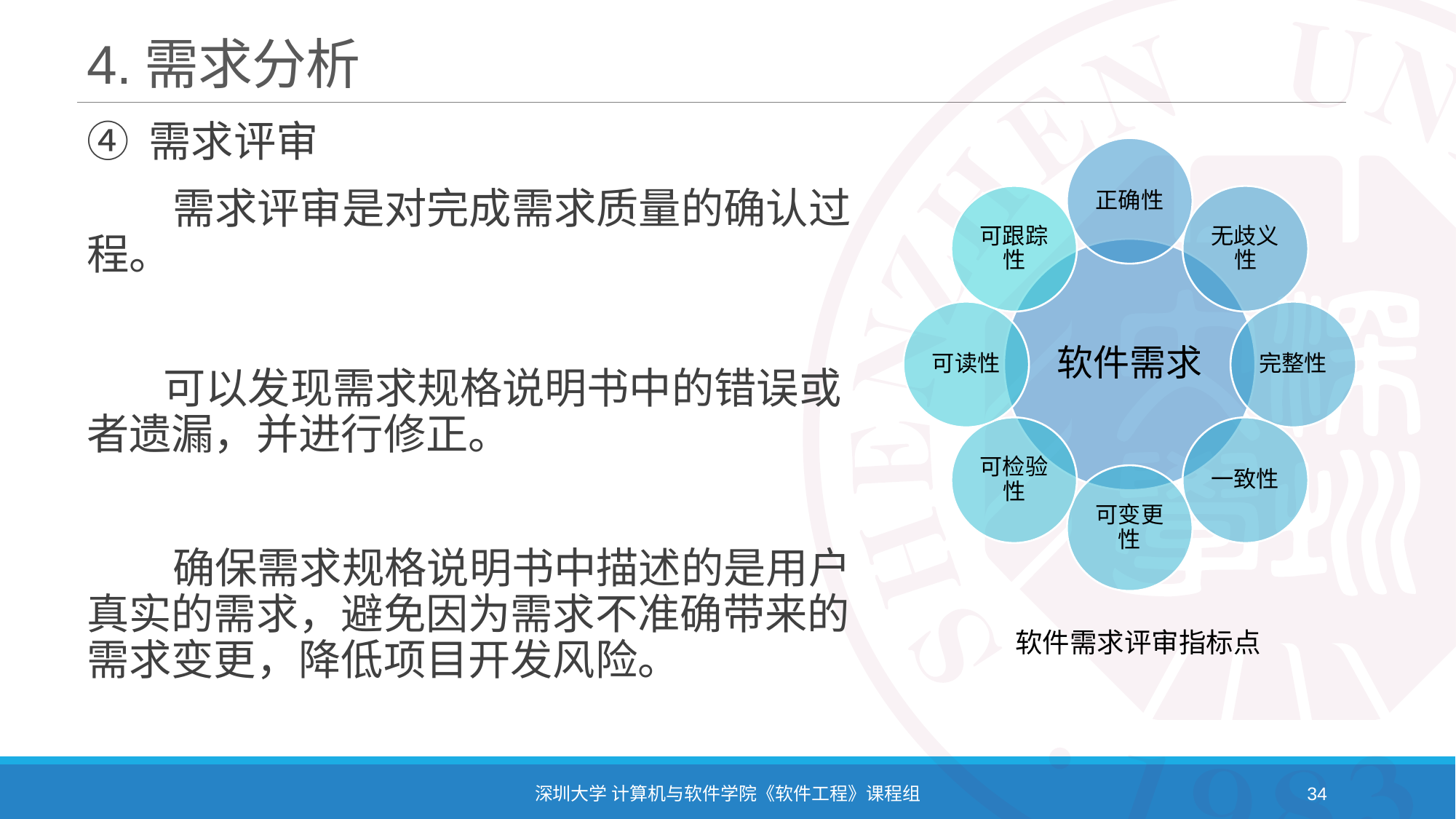

# 4.需求分析
④ 需求评审
        需求评审是对完成需求质量的确认过程。

       可以发现需求规格说明书中的错误或者遗漏，并进行修正。

        确保需求规格说明书中描述的是用户真实的需求，避免因为需求不准确带来的需求变更，降低项目开发风险。
软件需求
正确性
无歧义性
完整性
一致性
可变更性
可检验性
可读性
可跟踪性
软件需求评审指标点
深圳大学 计算机与软件学院《软件工程》课程组
34